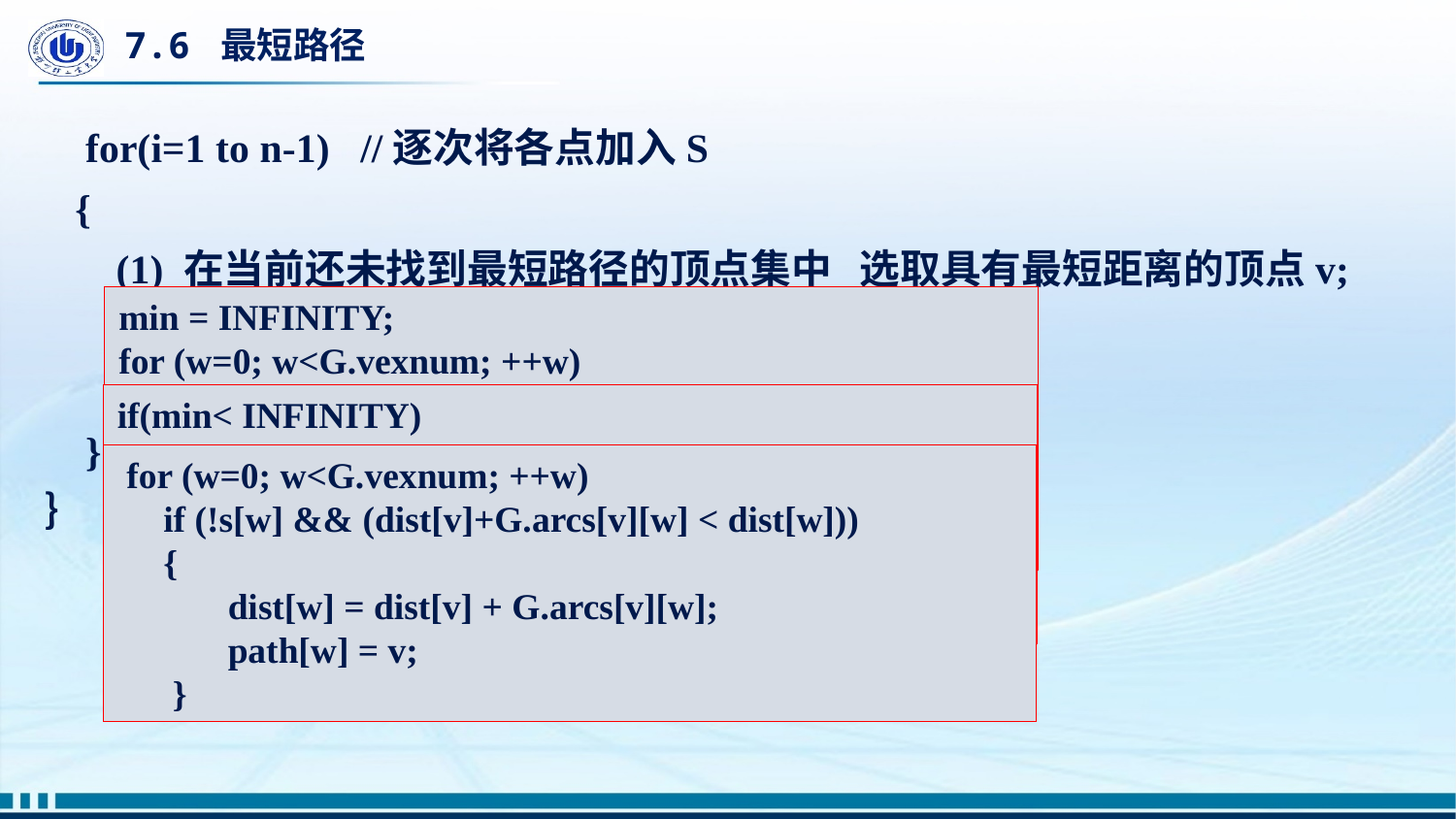

# 7.6 最短路径
    for(i=1 to n-1)   //逐次将各点加入S
   {
       (1) 在当前还未找到最短路径的顶点集中   选取具有最短距离的顶点v;
       (2) 标记顶点v已从集合T加入到集合S中;
       (3) 修改从v0到其他顶点的最短距离和最短路径;
    }
｝
min = INFINITY;
for (w=0; w<G.vexnum; ++w)
    if (! s[w]) 		//w在集合S外
        if(dist[w] < min)
            v = w, min = dist[w];

if(min< INFINITY)
    s[v] = TRUE;
else
   break;
 for (w=0; w<G.vexnum; ++w)
     if (!s[w] && (dist[v]+G.arcs[v][w] < dist[w]))
     {
            dist[w] = dist[v] + G.arcs[v][w];
            path[w] = v;
      }